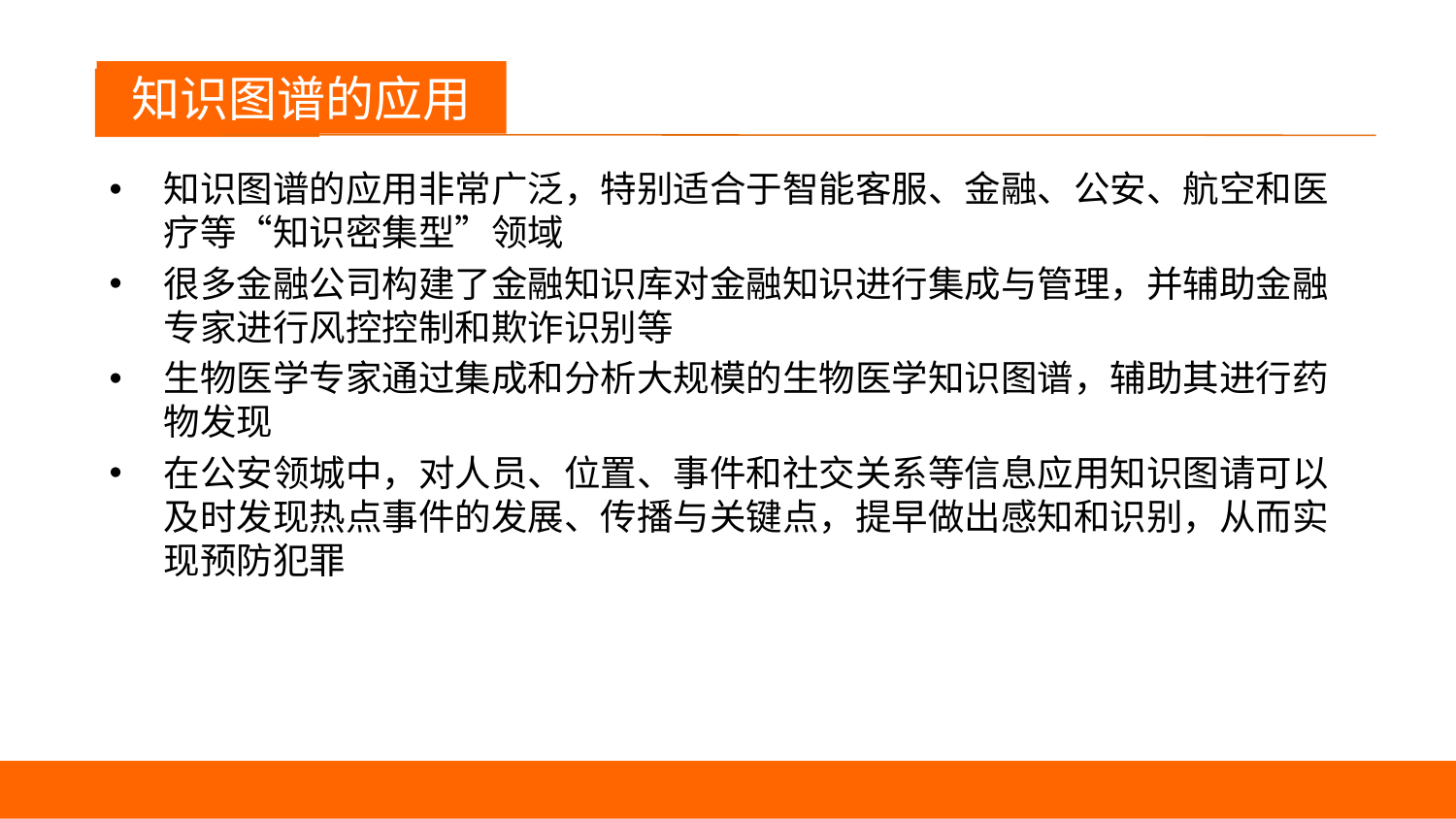

知识图谱的应用

知识图谱的应用非常广泛，特别适合于智能客服、金融、公安、航空和医疗等“知识密集型”领域
很多金融公司构建了金融知识库对金融知识进行集成与管理，并辅助金融专家进行风控控制和欺诈识别等
生物医学专家通过集成和分析大规模的生物医学知识图谱，辅助其进行药物发现
在公安领城中，对人员、位置、事件和社交关系等信息应用知识图请可以及时发现热点事件的发展、传播与关键点，提早做出感知和识别，从而实现预防犯罪